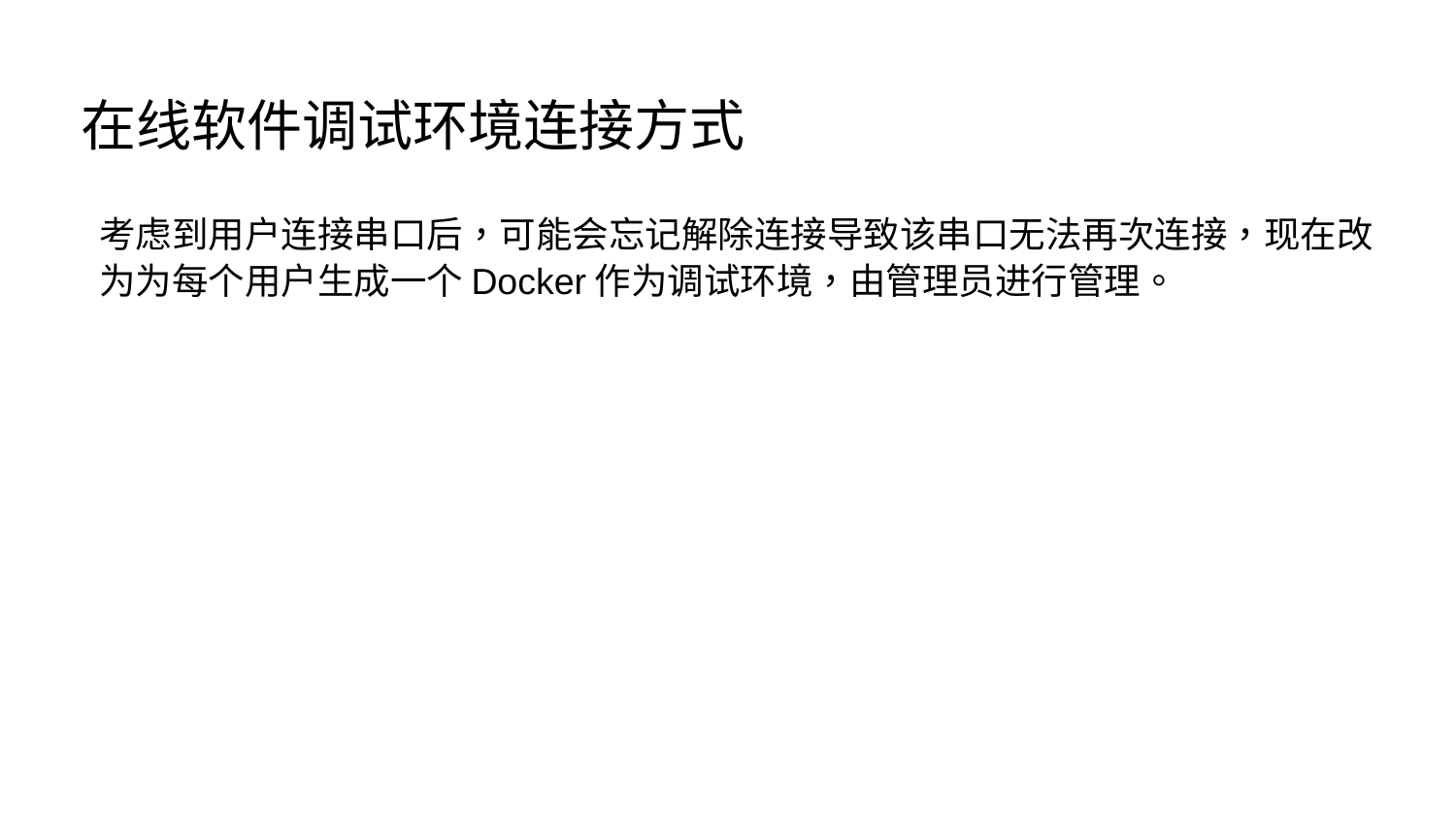

# 在线软件调试环境连接方式
考虑到用户连接串口后，可能会忘记解除连接导致该串口无法再次连接，现在改为为每个用户生成一个Docker作为调试环境，由管理员进行管理。